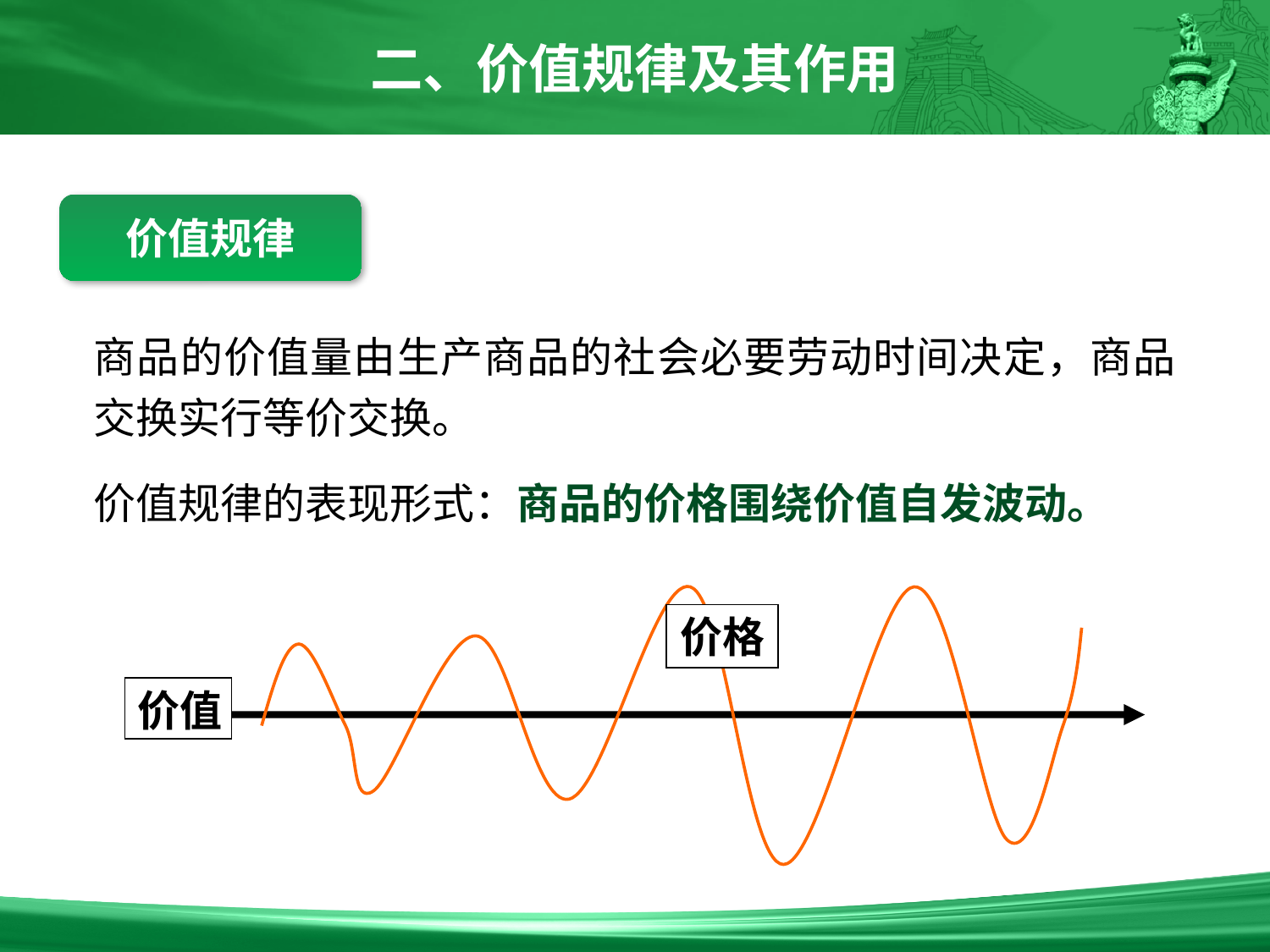

二、价值规律及其作用
价值规律
商品的价值量由生产商品的社会必要劳动时间决定，商品交换实行等价交换。
价值规律的表现形式：商品的价格围绕价值自发波动。

价格
价值